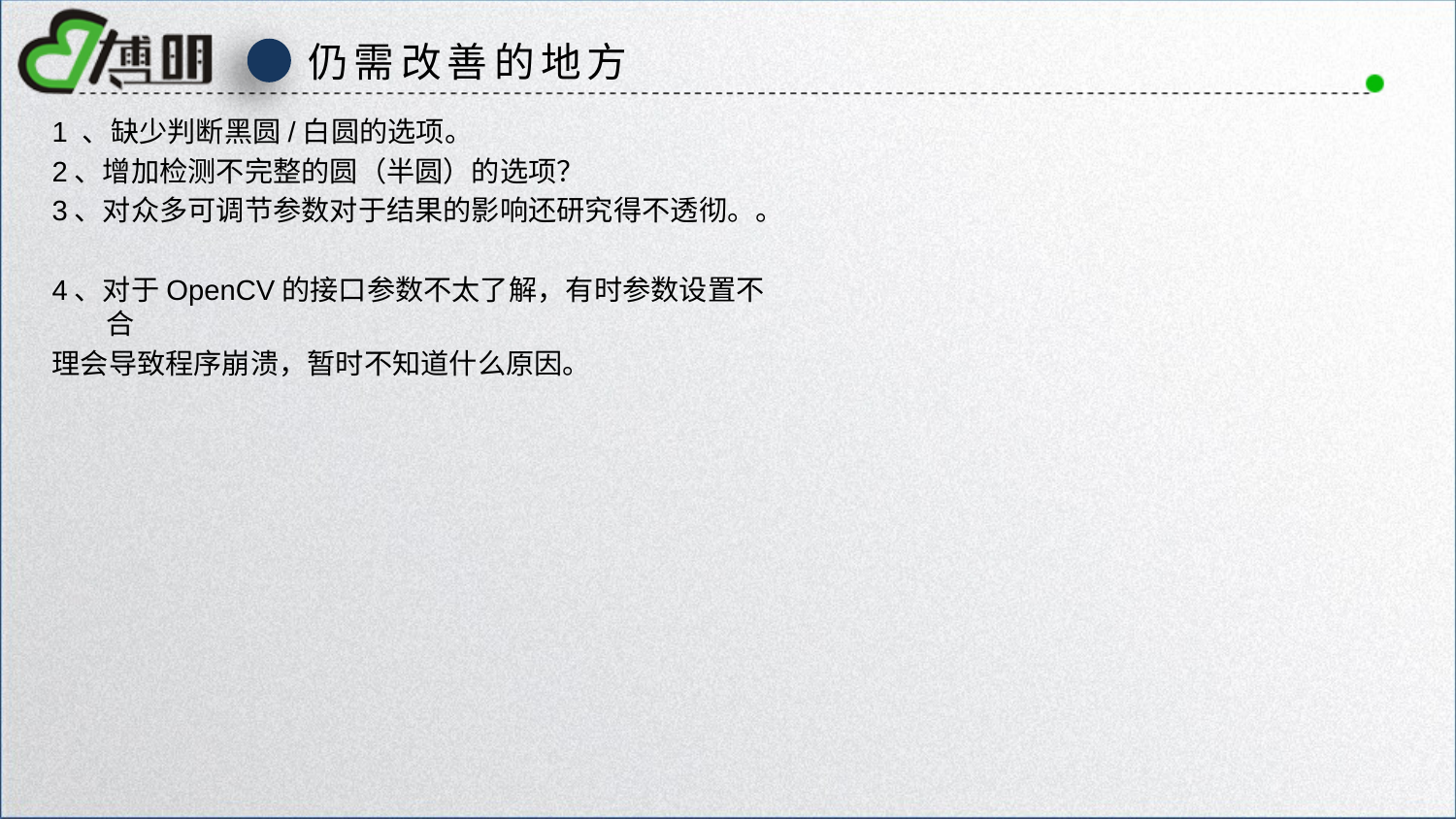

仍需改善的地方

1 、缺少判断黑圆/白圆的选项。
2、增加检测不完整的圆（半圆）的选项？
3、对众多可调节参数对于结果的影响还研究得不透彻。。

4、对于OpenCV的接口参数不太了解，有时参数设置不合
理会导致程序崩溃，暂时不知道什么原因。